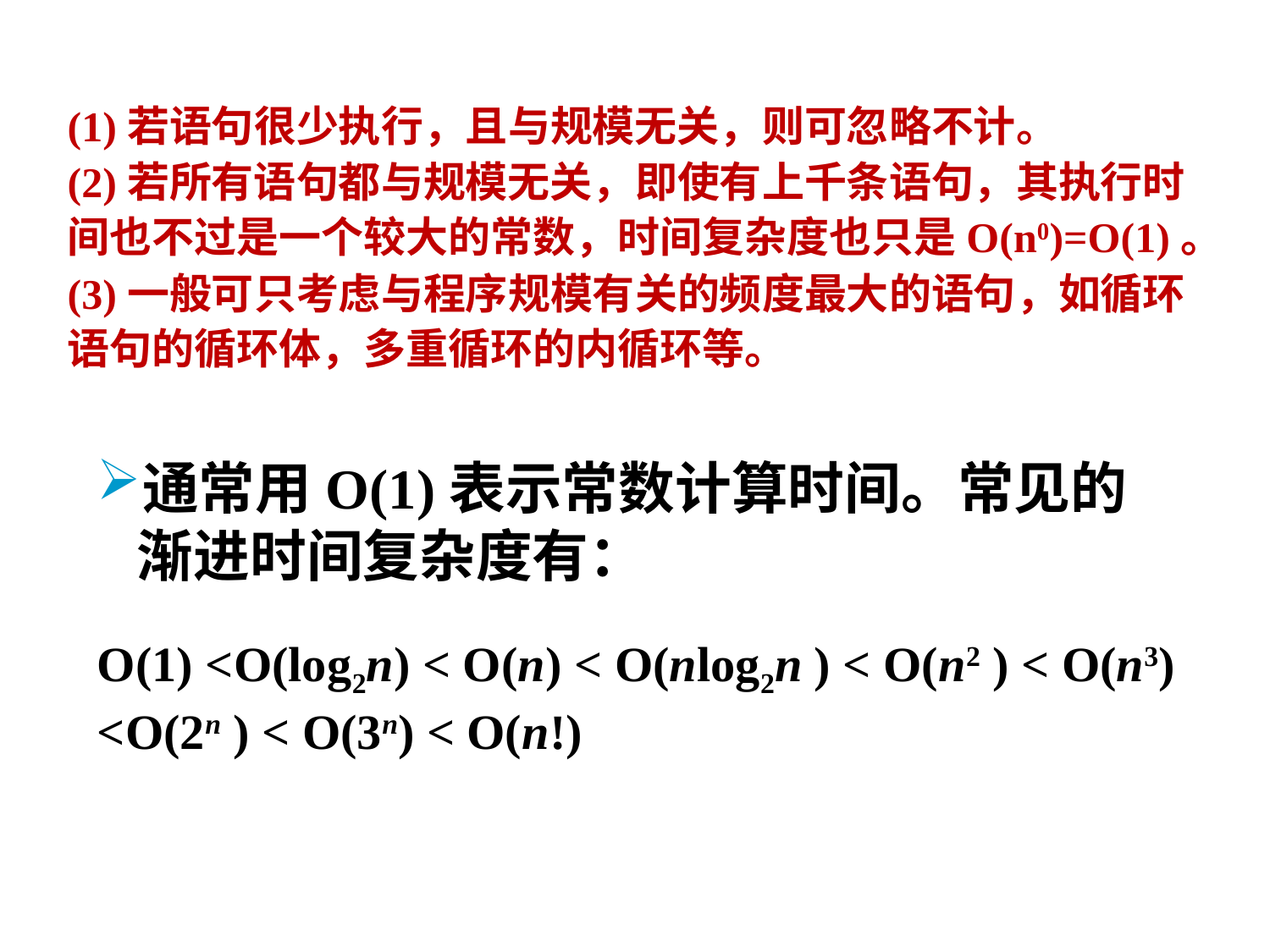

(1)若语句很少执行，且与规模无关，则可忽略不计。
(2)若所有语句都与规模无关，即使有上千条语句，其执行时间也不过是一个较大的常数，时间复杂度也只是O(n0)=O(1)。
(3)一般可只考虑与程序规模有关的频度最大的语句，如循环语句的循环体，多重循环的内循环等。
通常用Ο(1)表示常数计算时间。常见的渐进时间复杂度有：
O(1) <O(log2n) < O(n) < O(nlog2n ) < O(n2 ) < O(n3) <O(2n ) < O(3n) < O(n!)